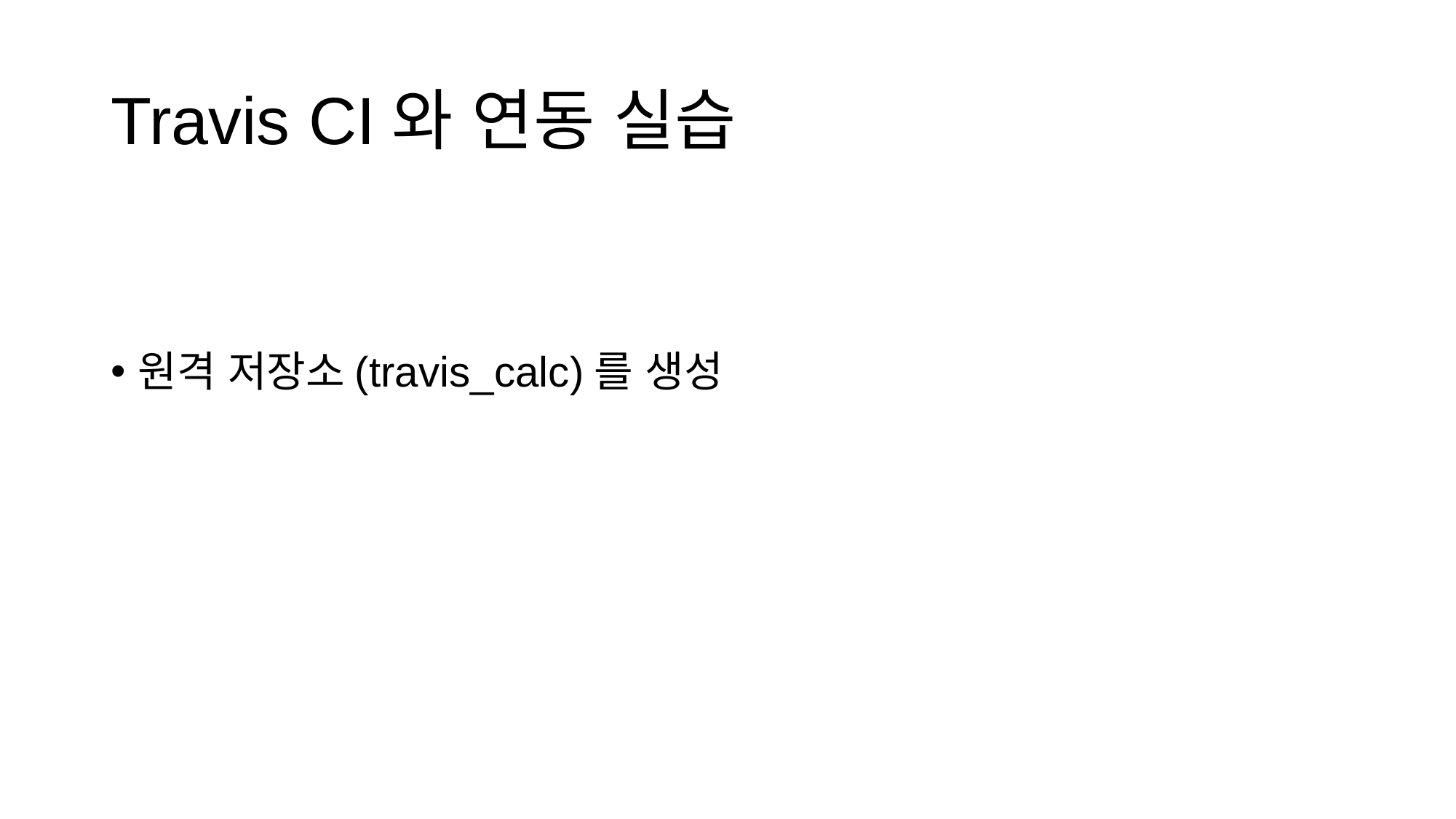

# Travis CI와 연동 실습

원격 저장소(travis_calc)를 생성